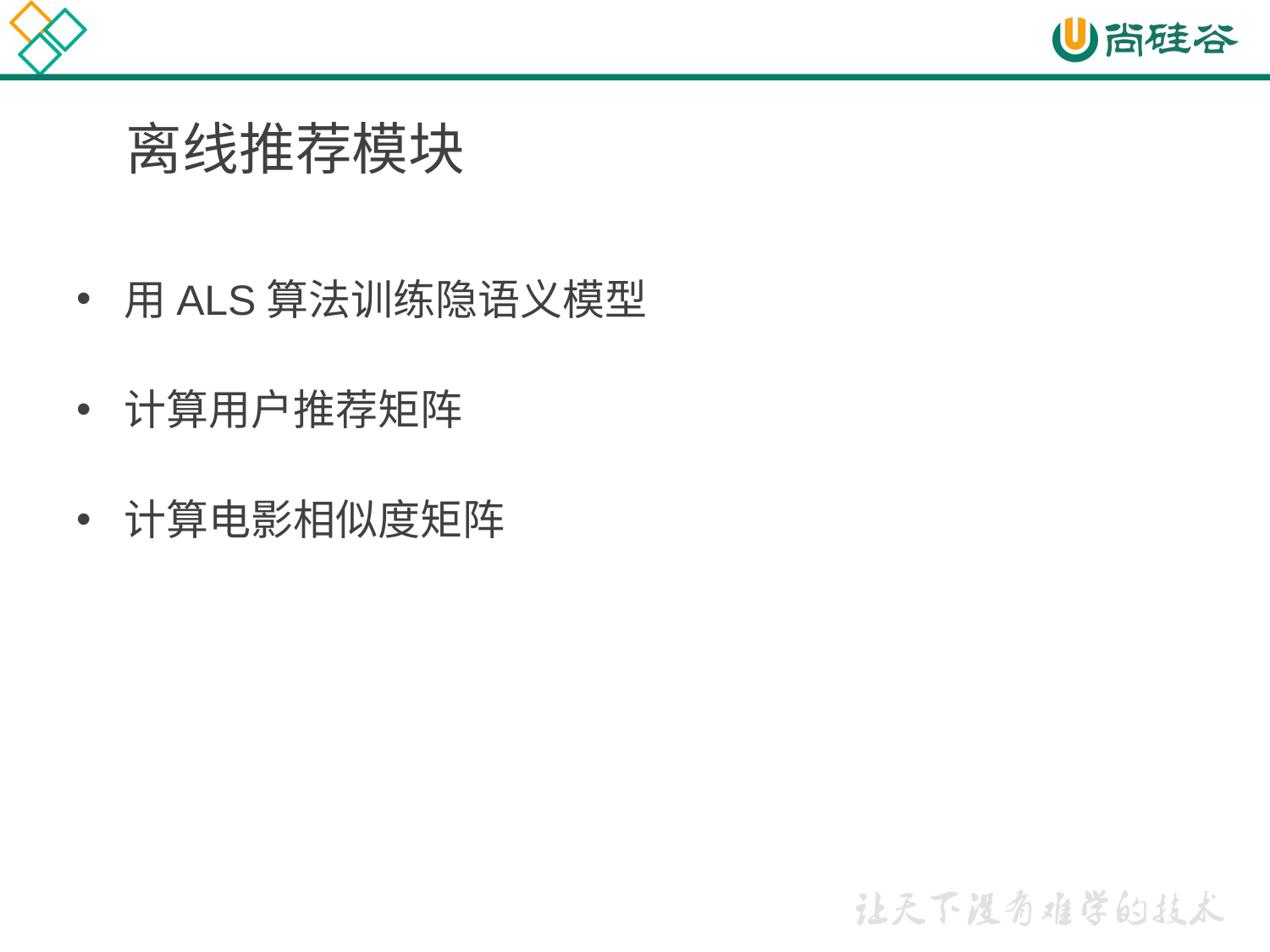

# 离线推荐模块
用ALS算法训练隐语义模型
计算用户推荐矩阵
计算电影相似度矩阵